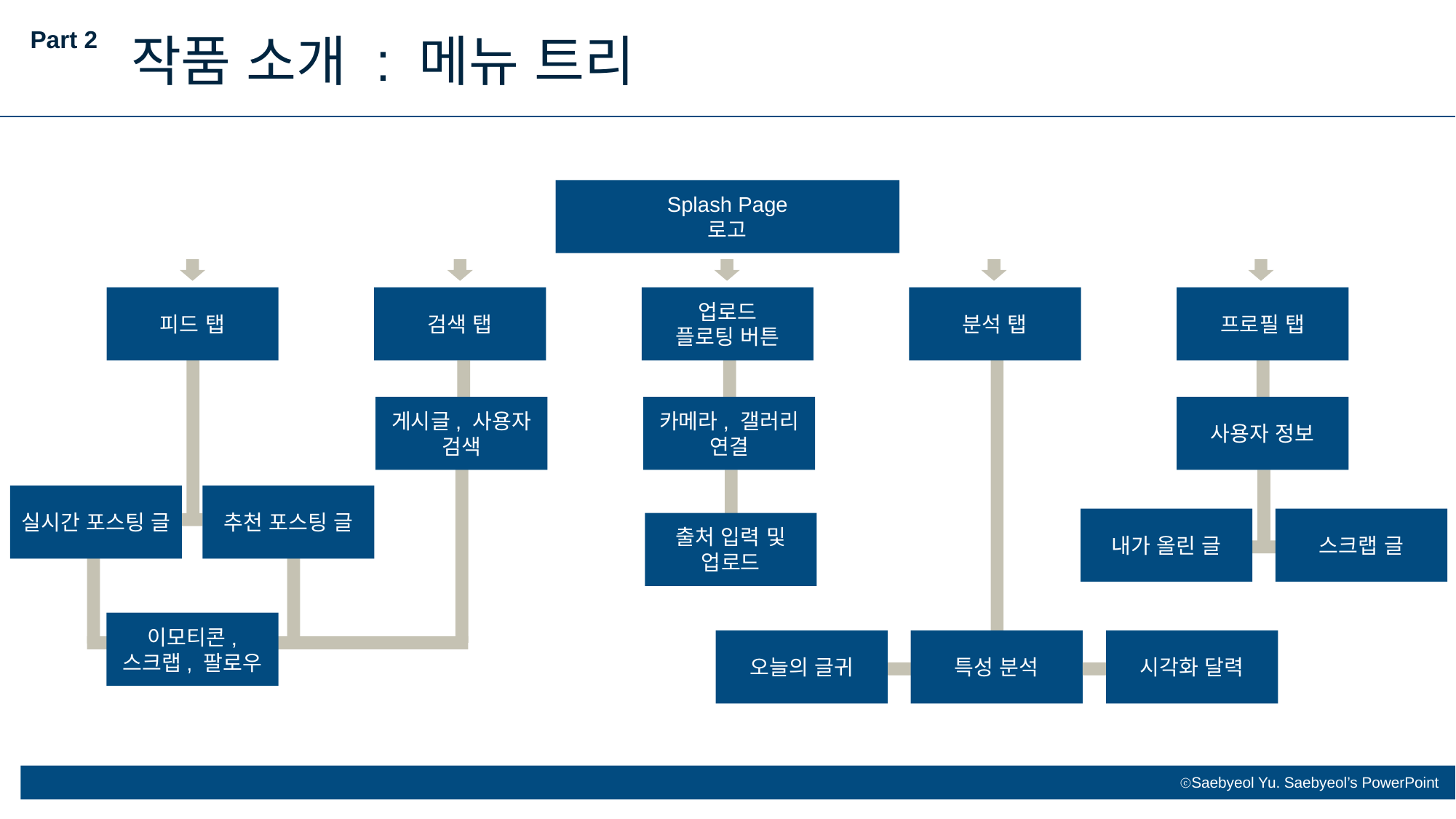

Part 2
작품 소개 : 메뉴 트리

Splash Page
로고

피드 탭
검색 탭
업로드
플로팅 버튼
분석 탭
프로필 탭

게시글, 사용자 검색
카메라, 갤러리 연결
사용자 정보

실시간 포스팅 글
추천 포스팅 글
내가 올린 글
스크랩 글

출처 입력 및
업로드

이모티콘, 스크랩, 팔로우
시각화 달력
오늘의 글귀
특성 분석